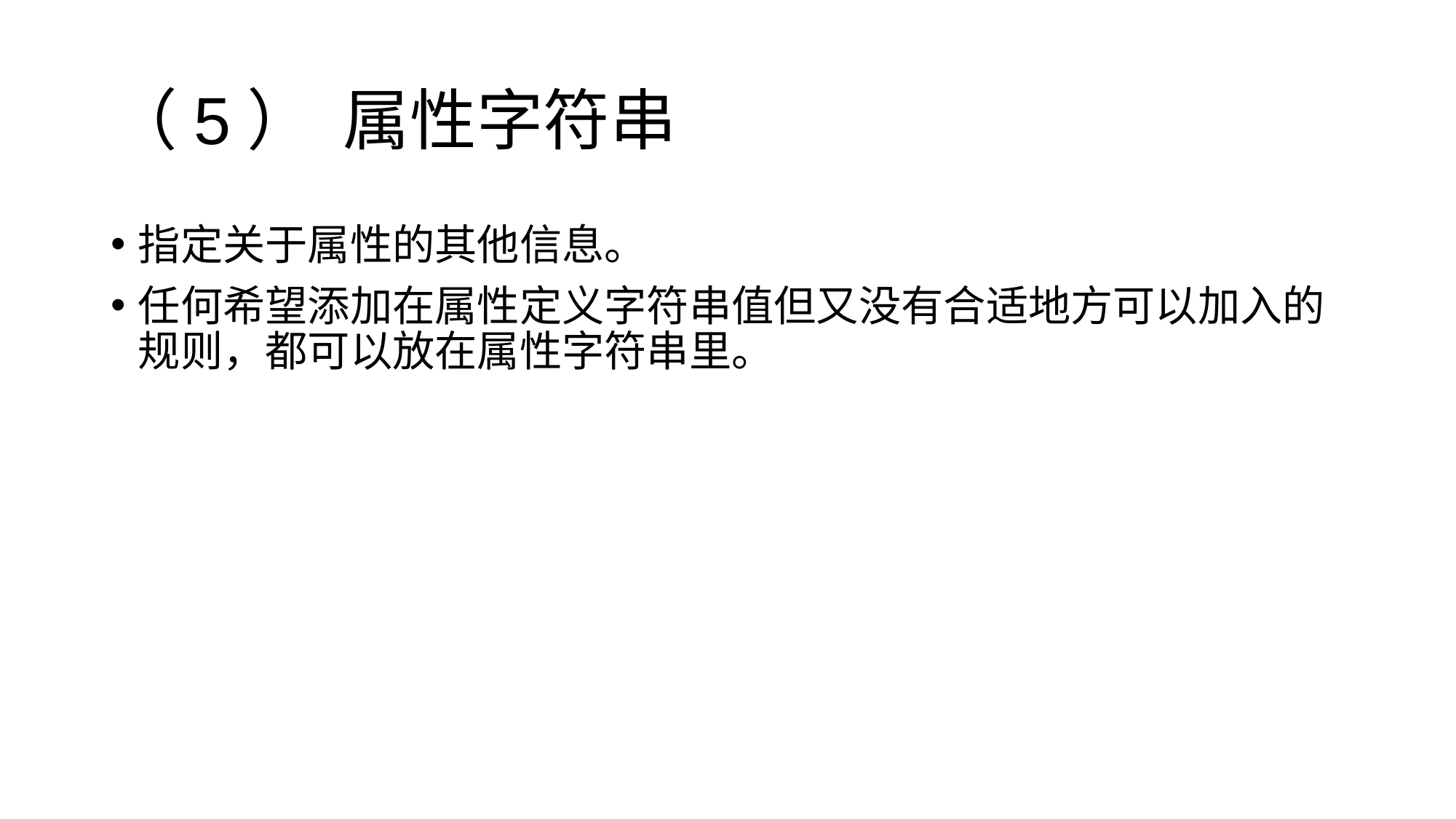

# （5）  属性字符串
指定关于属性的其他信息。
任何希望添加在属性定义字符串值但又没有合适地方可以加入的规则，都可以放在属性字符串里。